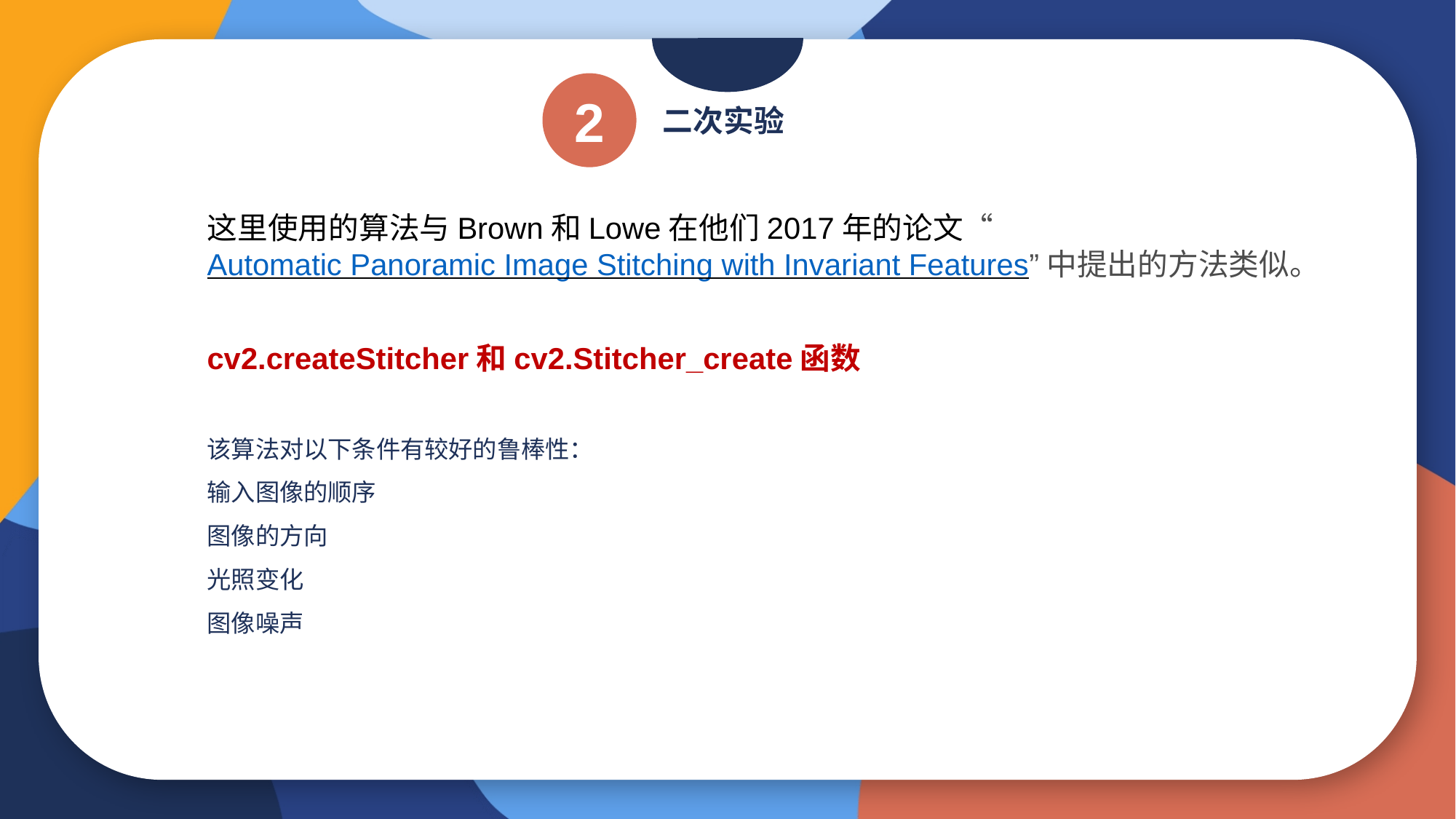

这里使用的算法与Brown和Lowe在他们2017年的论文“Automatic Panoramic Image Stitching with Invariant Features”中提出的方法类似。
2
二次实验
这里使用的算法与Brown和Lowe在他们2017年的论文“Automatic Panoramic Image Stitching with Invariant Features”中提出的方法类似。
cv2.createStitcher和cv2.Stitcher_create函数

该算法对以下条件有较好的鲁棒性：
输入图像的顺序
图像的方向
光照变化
图像噪声